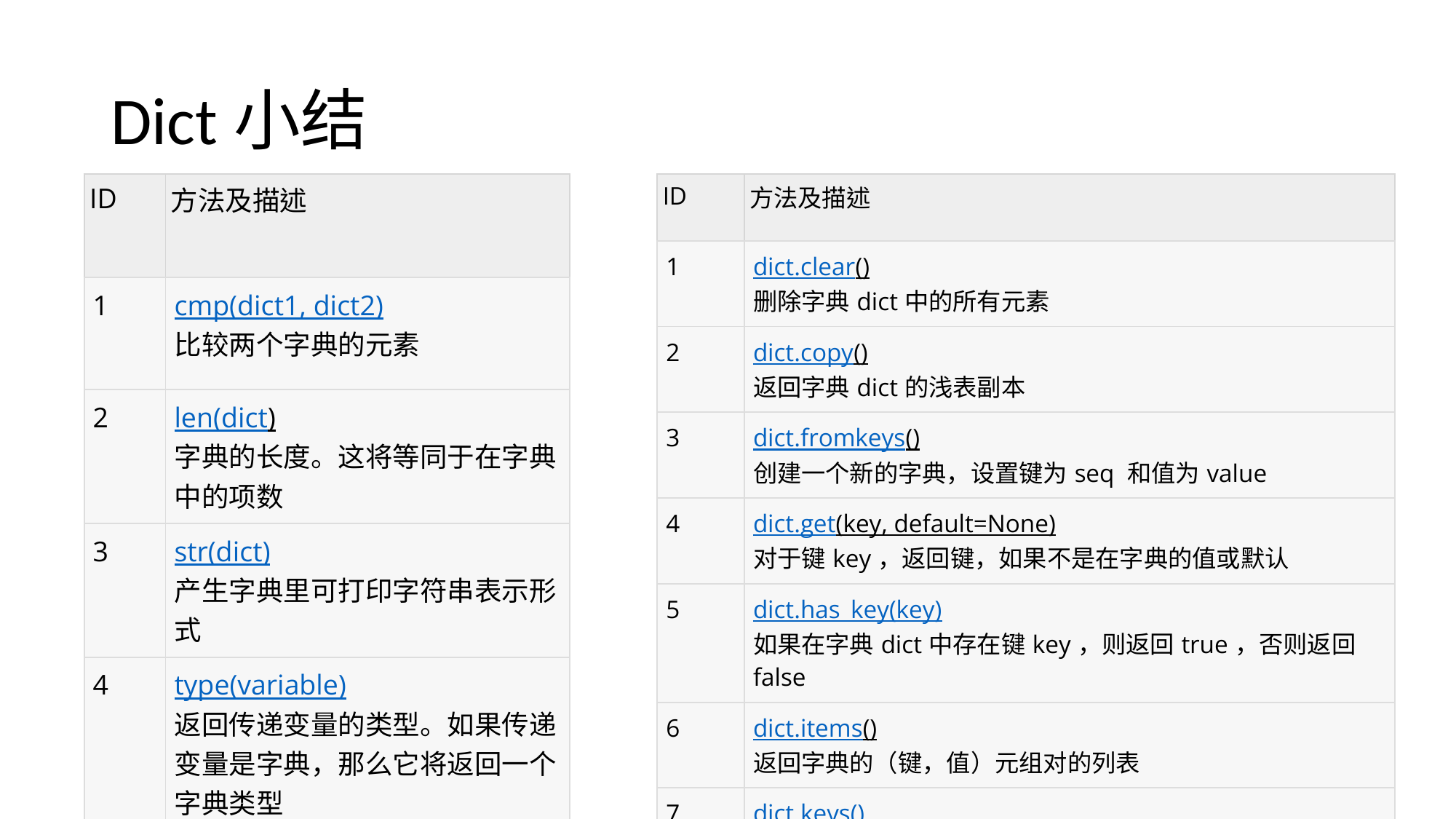

# Dict小结
| ID | 方法及描述 |
| --- | --- |
| 1 | cmp(dict1, dict2) 比较两个字典的元素 |
| 2 | len(dict) 字典的长度。这将等同于在字典中的项数 |
| 3 | str(dict) 产生字典里可打印字符串表示形式 |
| 4 | type(variable) 返回传递变量的类型。如果传递变量是字典，那么它将返回一个字典类型 |
| ID | 方法及描述 |
| --- | --- |
| 1 | dict.clear() 删除字典dict中的所有元素 |
| 2 | dict.copy() 返回字典dict的浅表副本 |
| 3 | dict.fromkeys() 创建一个新的字典，设置键为seq 和值为value |
| 4 | dict.get(key, default=None) 对于键key，返回键，如果不是在字典的值或默认 |
| 5 | dict.has\_key(key) 如果在字典dict中存在键key，则返回true，否则返回 false |
| 6 | dict.items() 返回字典的（键，值）元组对的列表 |
| 7 | dict.keys() 返回字典的键的列表 |